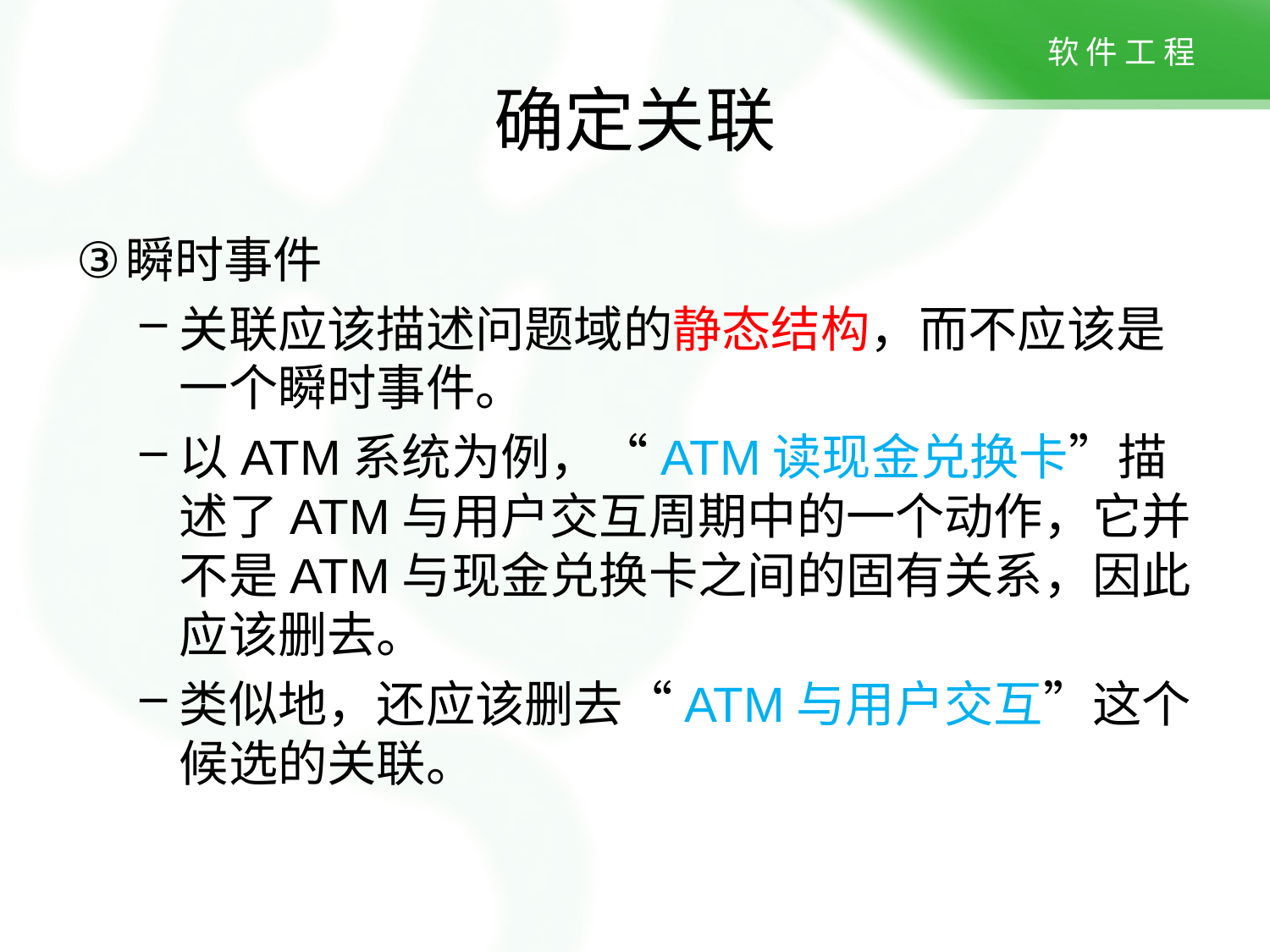

# 确定关联
瞬时事件
关联应该描述问题域的静态结构，而不应该是一个瞬时事件。
以ATM系统为例，“ATM读现金兑换卡”描述了ATM与用户交互周期中的一个动作，它并不是ATM与现金兑换卡之间的固有关系，因此应该删去。
类似地，还应该删去“ATM与用户交互”这个候选的关联。